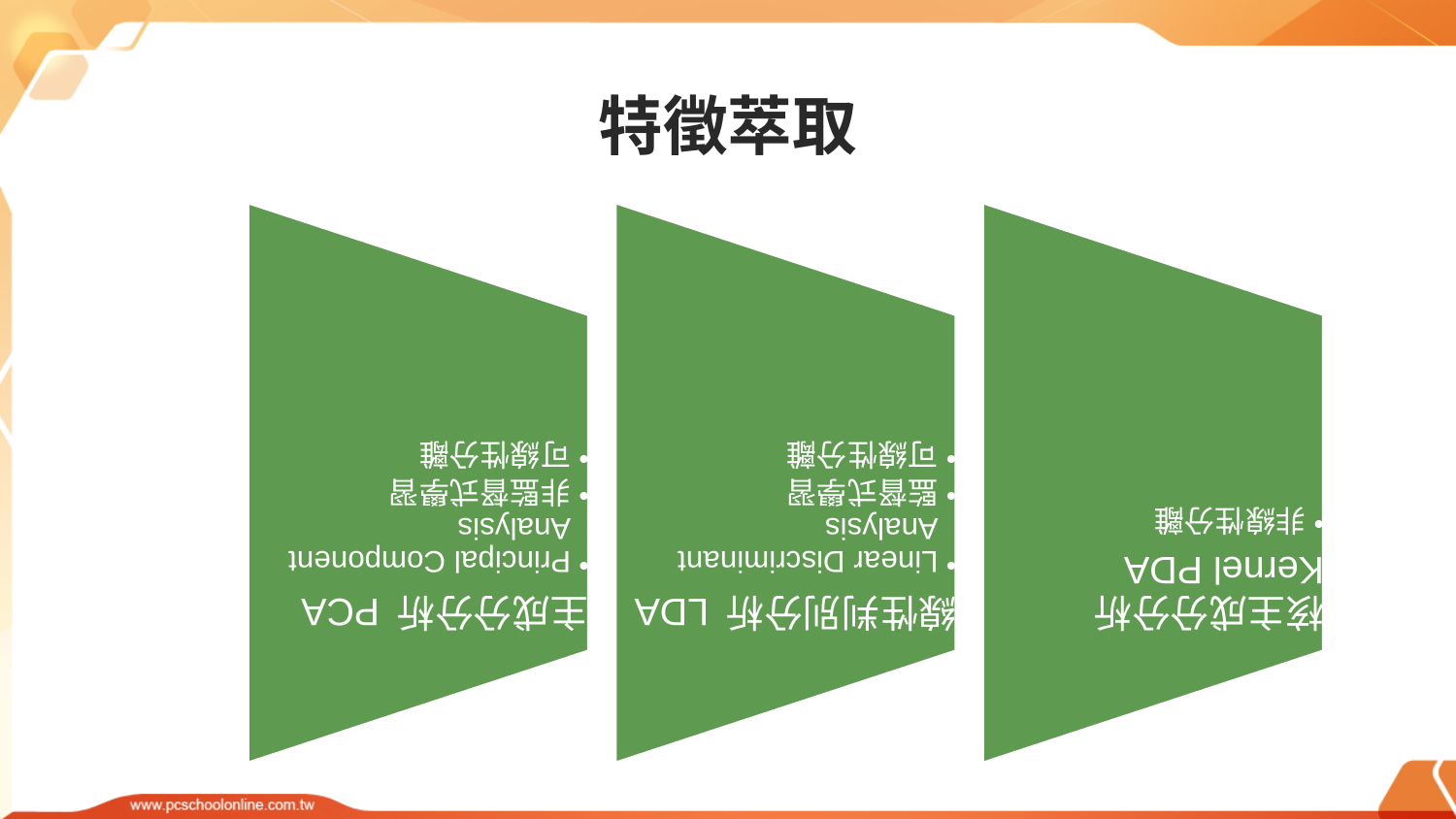

# 特徵萃取
主成分分析 PCA
Principal Component Analysis
非監督式學習
可線性分離
線性判別分析 LDA
Linear Discriminant Analysis
監督式學習
可線性分離
核主成分分析 Kernel PDA
非線性分離